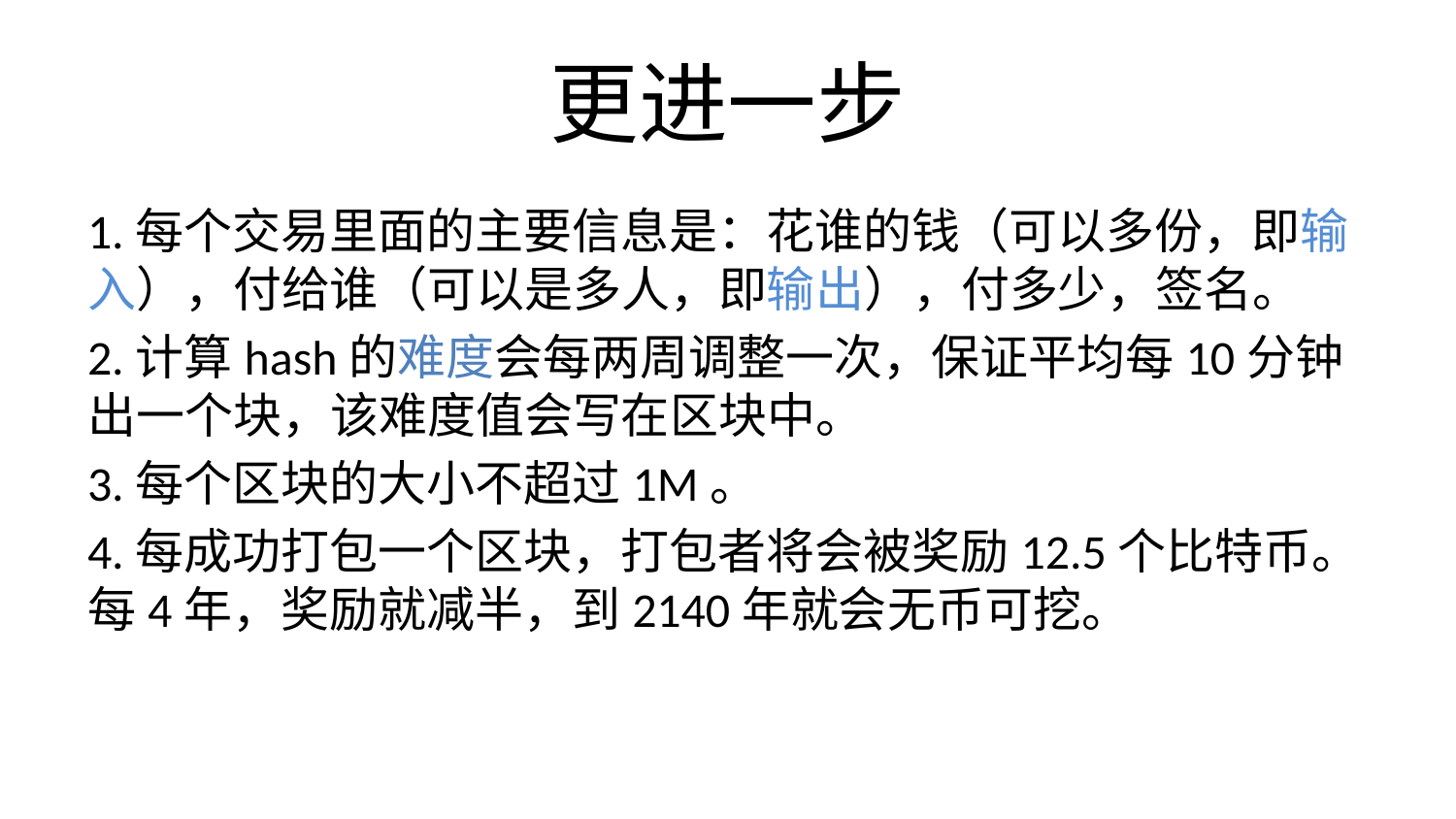

# 更进一步
1.每个交易里面的主要信息是：花谁的钱（可以多份，即输入），付给谁（可以是多人，即输出），付多少，签名。
2.计算hash的难度会每两周调整一次，保证平均每10分钟出一个块，该难度值会写在区块中。
3.每个区块的大小不超过1M。
4.每成功打包一个区块，打包者将会被奖励12.5个比特币。每4年，奖励就减半，到2140年就会无币可挖。